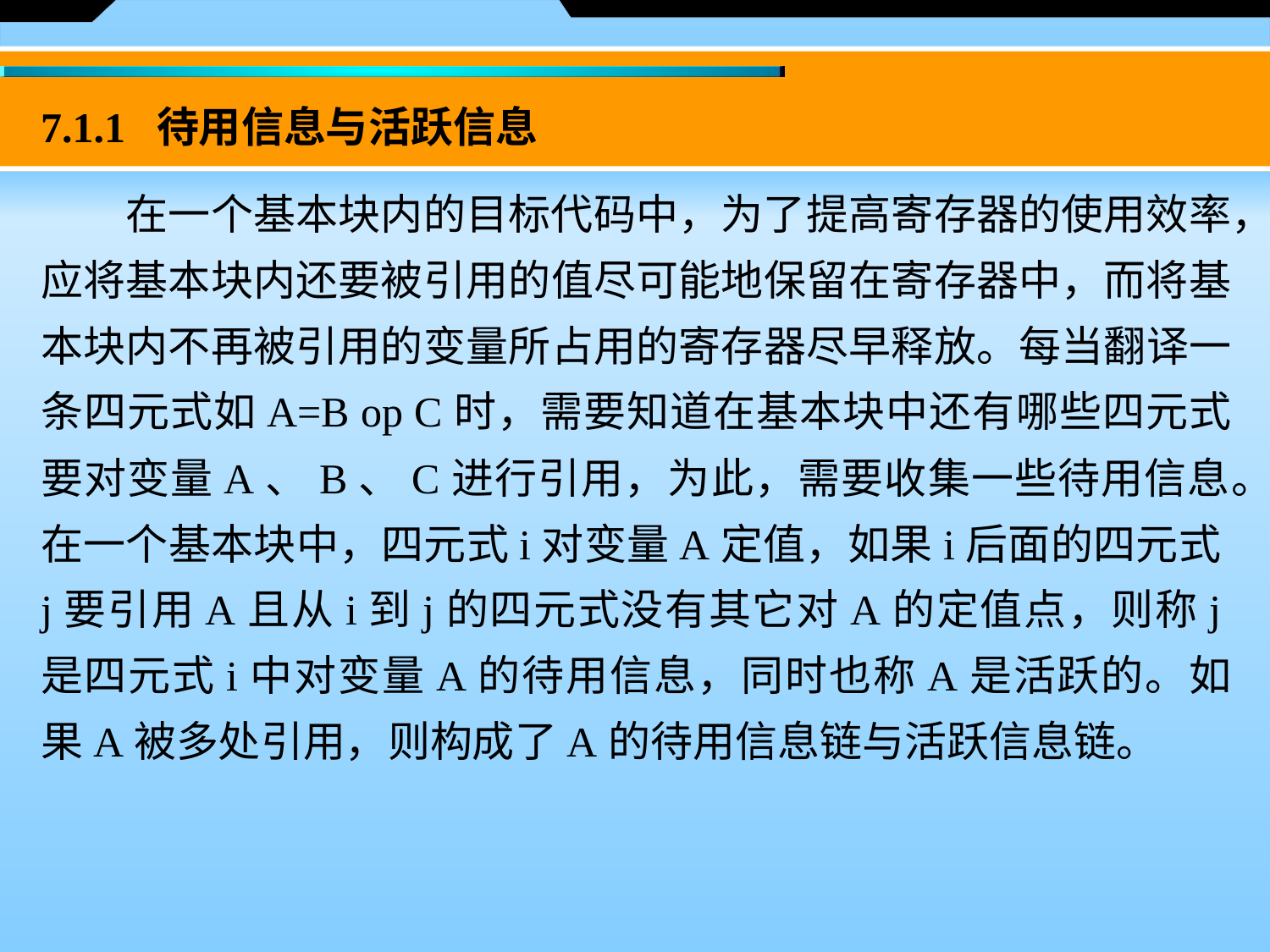

7.1.1  待用信息与活跃信息
　　在一个基本块内的目标代码中，为了提高寄存器的使用效率，应将基本块内还要被引用的值尽可能地保留在寄存器中，而将基本块内不再被引用的变量所占用的寄存器尽早释放。每当翻译一条四元式如A=B op C时，需要知道在基本块中还有哪些四元式要对变量A、B、C进行引用，为此，需要收集一些待用信息。在一个基本块中，四元式i对变量A定值，如果i后面的四元式j要引用A且从i到j的四元式没有其它对A的定值点，则称j是四元式i中对变量A的待用信息，同时也称A是活跃的。如果A被多处引用，则构成了A的待用信息链与活跃信息链。